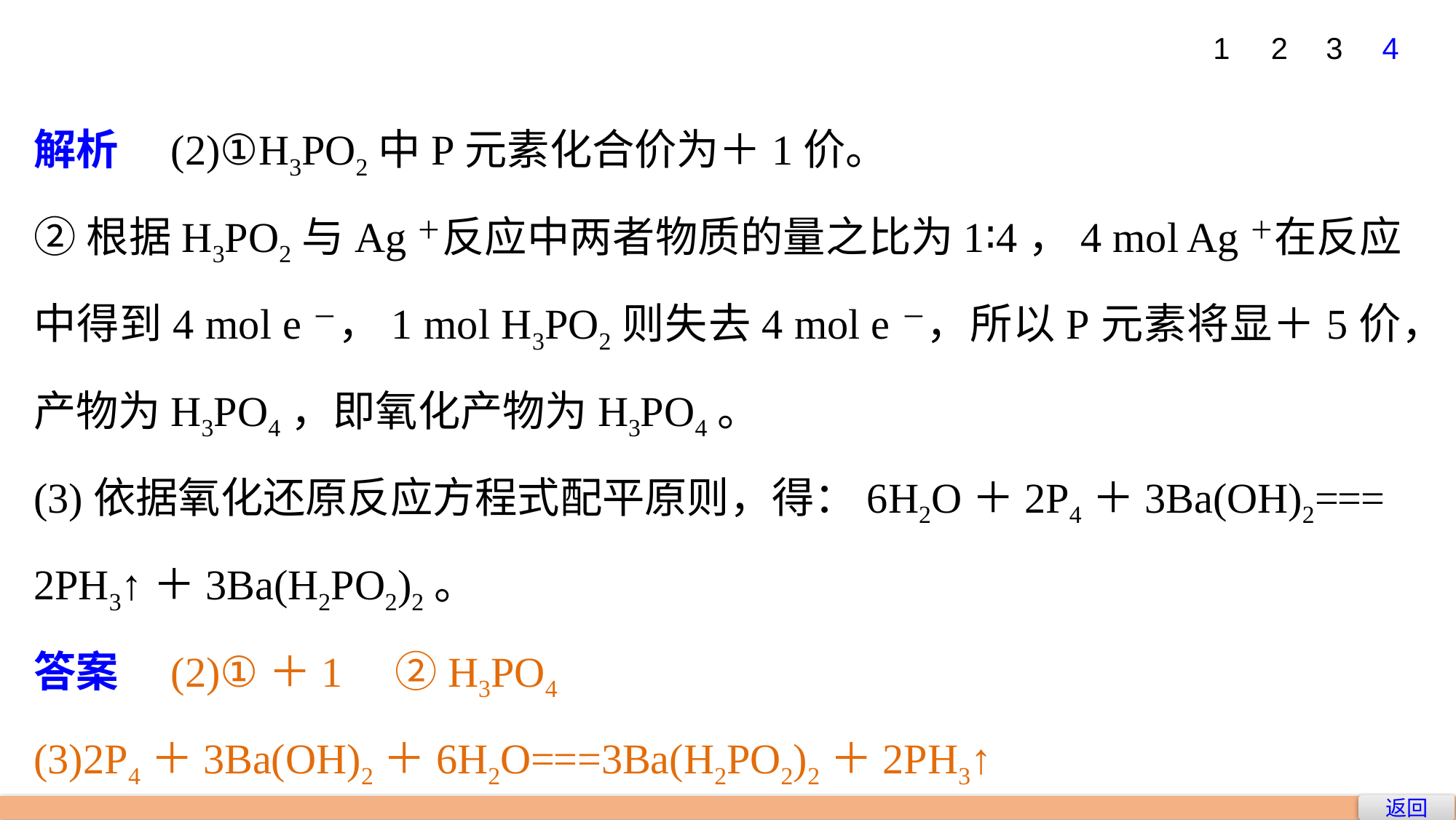

1
2
3
4

解析　(2)①H3PO2中P元素化合价为＋1价。
②根据H3PO2与Ag＋反应中两者物质的量之比为1∶4，4 mol Ag＋在反应中得到4 mol e－，1 mol H3PO2则失去4 mol e－，所以P元素将显＋5价，产物为H3PO4，即氧化产物为H3PO4。
(3)依据氧化还原反应方程式配平原则，得：6H2O＋2P4＋3Ba(OH)2===
2PH3↑＋3Ba(H2PO2)2。
答案　(2)①＋1　②H3PO4
(3)2P4＋3Ba(OH)2＋6H2O===3Ba(H2PO2)2＋2PH3↑
返回